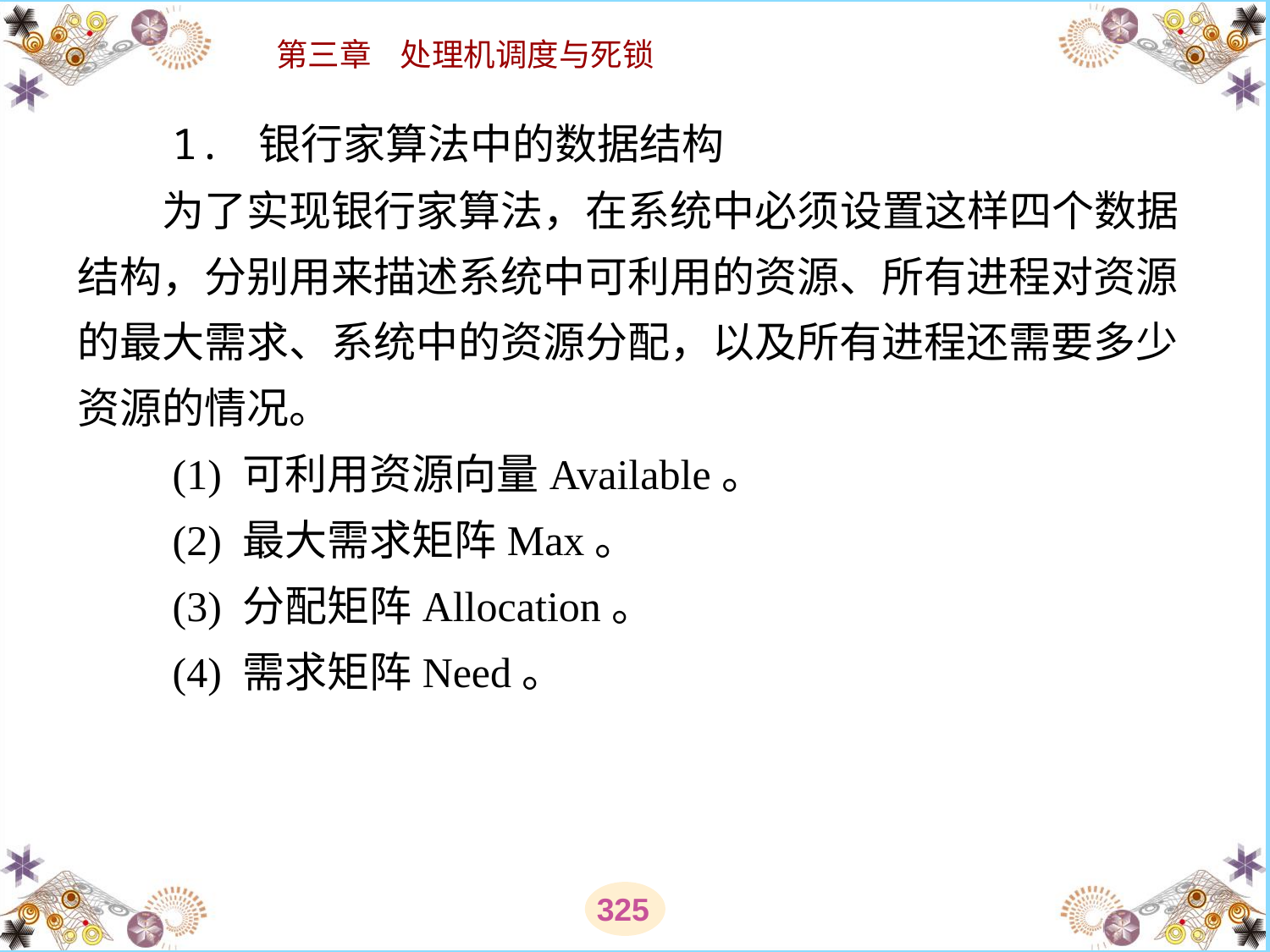

# 1. 银行家算法中的数据结构 　　为了实现银行家算法，在系统中必须设置这样四个数据结构，分别用来描述系统中可利用的资源、所有进程对资源的最大需求、系统中的资源分配，以及所有进程还需要多少资源的情况。 　　(1) 可利用资源向量Available。 　　(2) 最大需求矩阵Max。 　　(3) 分配矩阵Allocation。 　　(4) 需求矩阵Need。